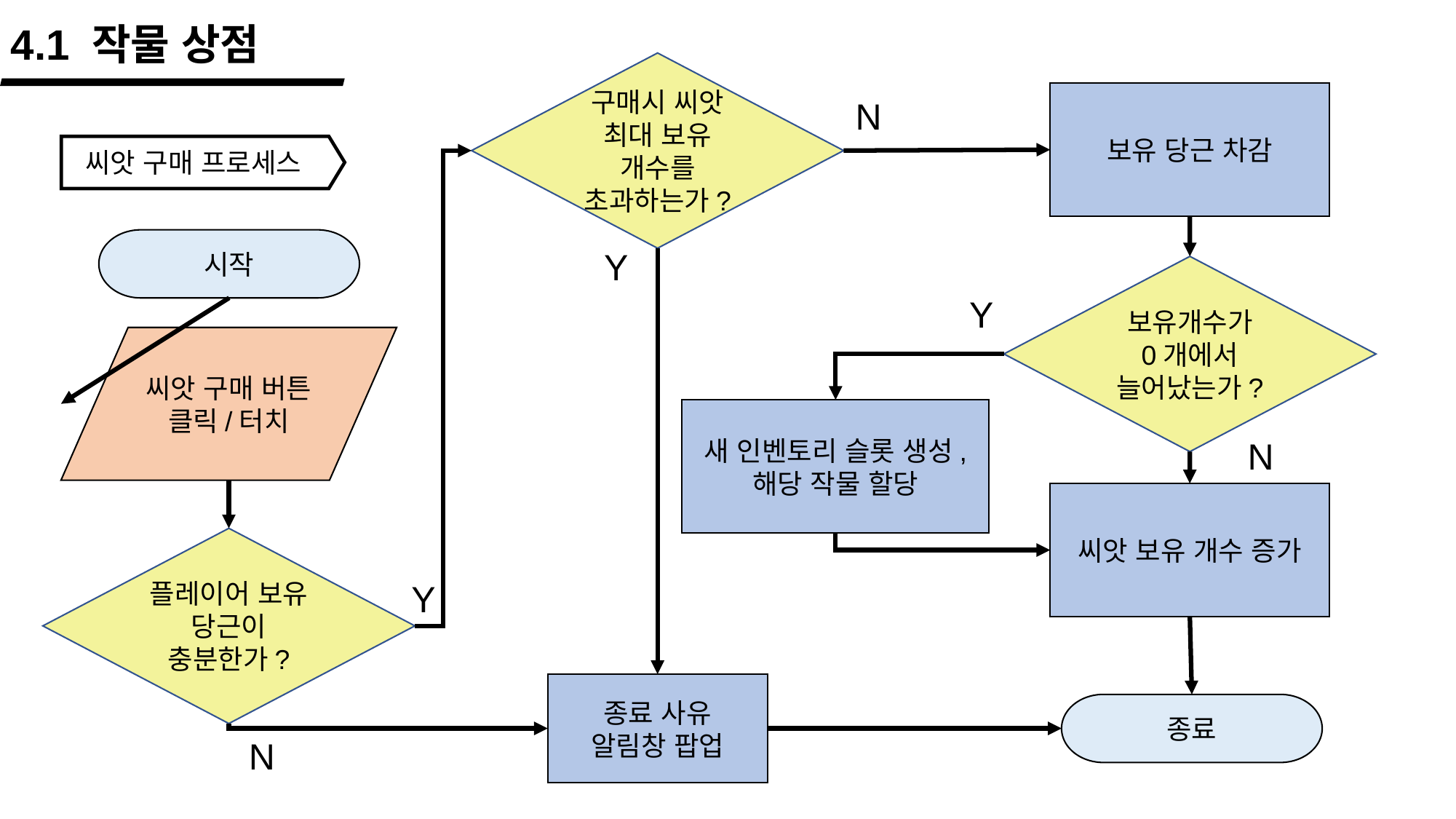

4.1 작물 상점

구매시 씨앗 최대 보유 개수를 초과하는가?
보유 당근 차감
N

씨앗 구매 프로세스
시작
Y
보유개수가
0개에서 늘어났는가?
Y
씨앗 구매 버튼 클릭/터치
새 인벤토리 슬롯 생성, 해당 작물 할당
N
씨앗 보유 개수 증가
플레이어 보유 당근이 충분한가?
Y
종료 사유
알림창 팝업
종료
N